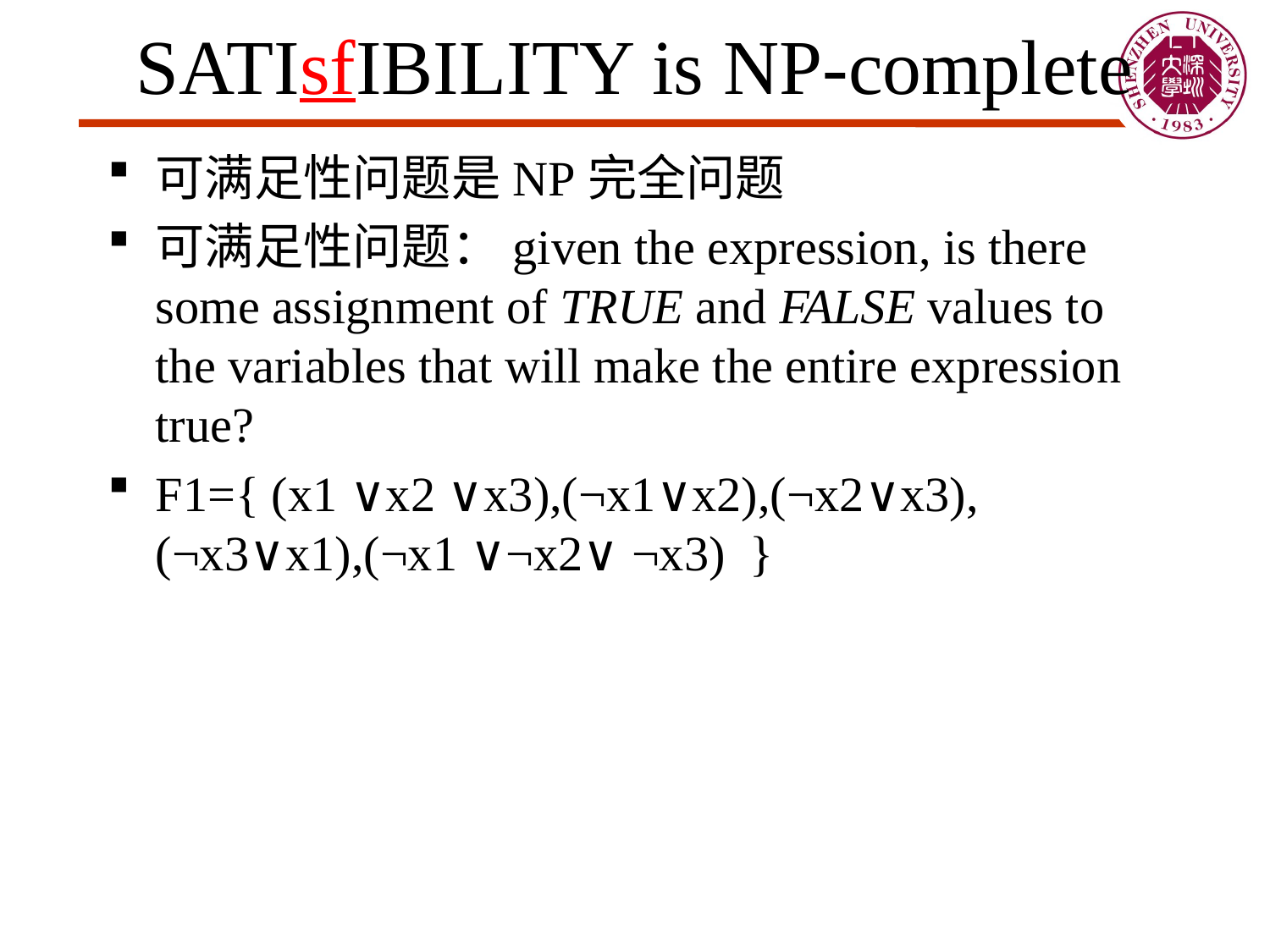

# SATIsfIBILITY is NP-complete
可满足性问题是NP完全问题
可满足性问题：given the expression, is there some assignment of TRUE and FALSE values to the variables that will make the entire expression true?
F1={ (x1 ∨x2 ∨x3),(¬x1∨x2),(¬x2∨x3), (¬x3∨x1),(¬x1 ∨¬x2∨ ¬x3)  }